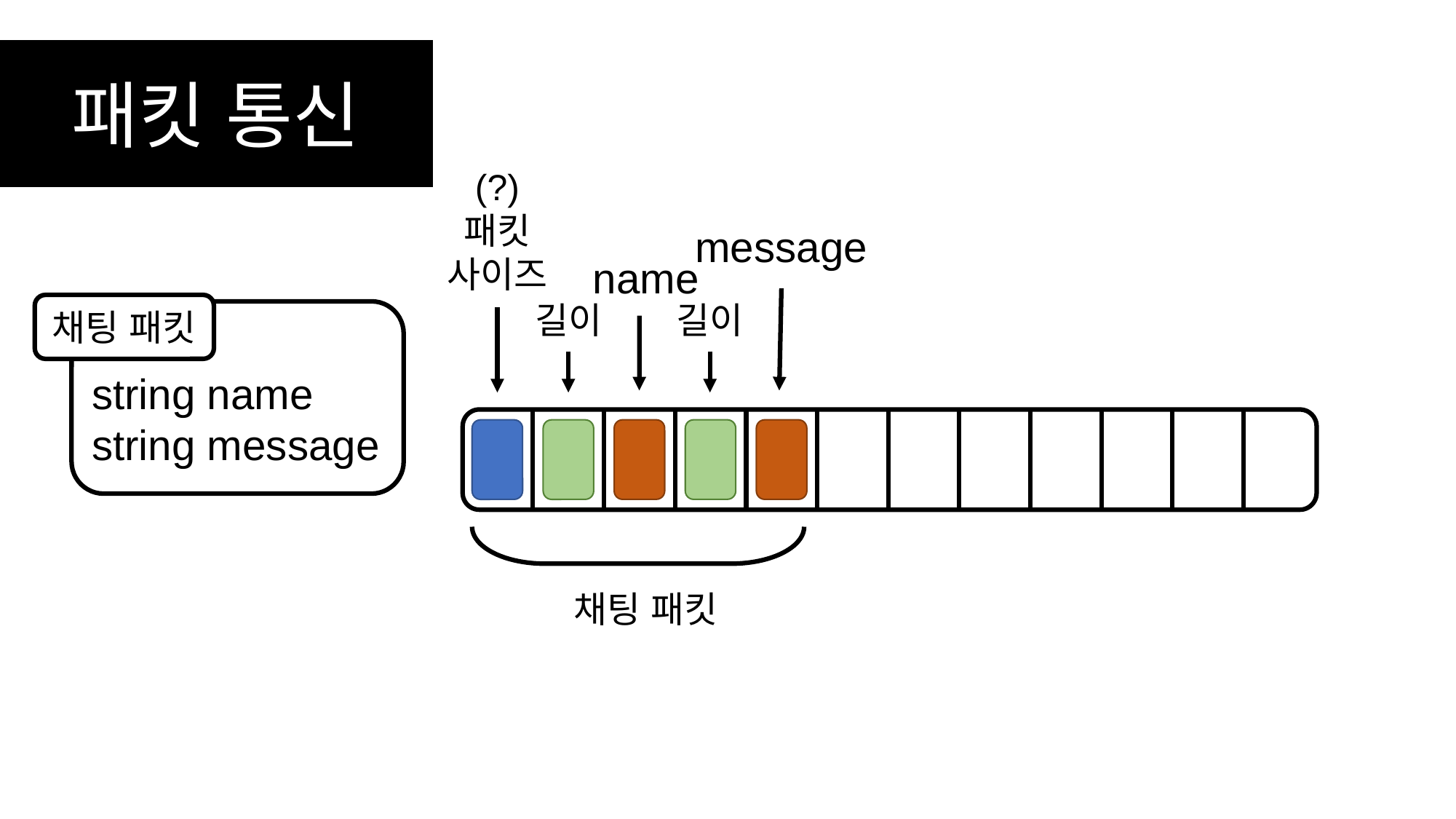

패킷 통신
(?)
패킷 사이즈
message
name
길이
길이
채팅 패킷

string name
string message

채팅 패킷